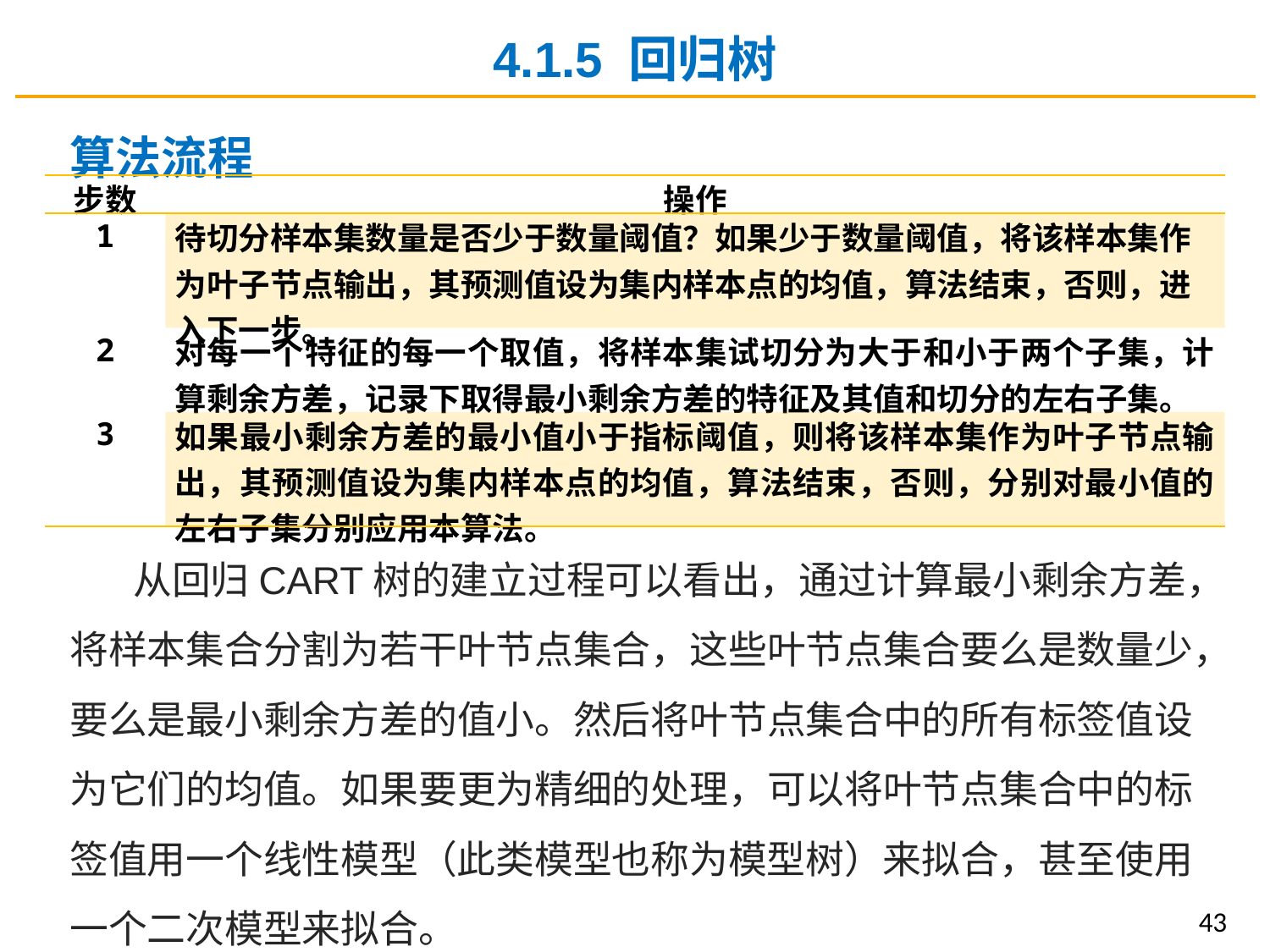

4.1.5 回归树
算法流程

从回归CART树的建立过程可以看出，通过计算最小剩余方差，将样本集合分割为若干叶节点集合，这些叶节点集合要么是数量少，要么是最小剩余方差的值小。然后将叶节点集合中的所有标签值设为它们的均值。如果要更为精细的处理，可以将叶节点集合中的标签值用一个线性模型（此类模型也称为模型树）来拟合，甚至使用一个二次模型来拟合。

| 步数 | 操作 |
| --- | --- |
| 1 | 待切分样本集数量是否少于数量阈值？如果少于数量阈值，将该样本集作为叶子节点输出，其预测值设为集内样本点的均值，算法结束，否则，进入下一步。 |
| 2 | 对每一个特征的每一个取值，将样本集试切分为大于和小于两个子集，计算剩余方差，记录下取得最小剩余方差的特征及其值和切分的左右子集。 |
| 3 | 如果最小剩余方差的最小值小于指标阈值，则将该样本集作为叶子节点输出，其预测值设为集内样本点的均值，算法结束，否则，分别对最小值的左右子集分别应用本算法。 |
43